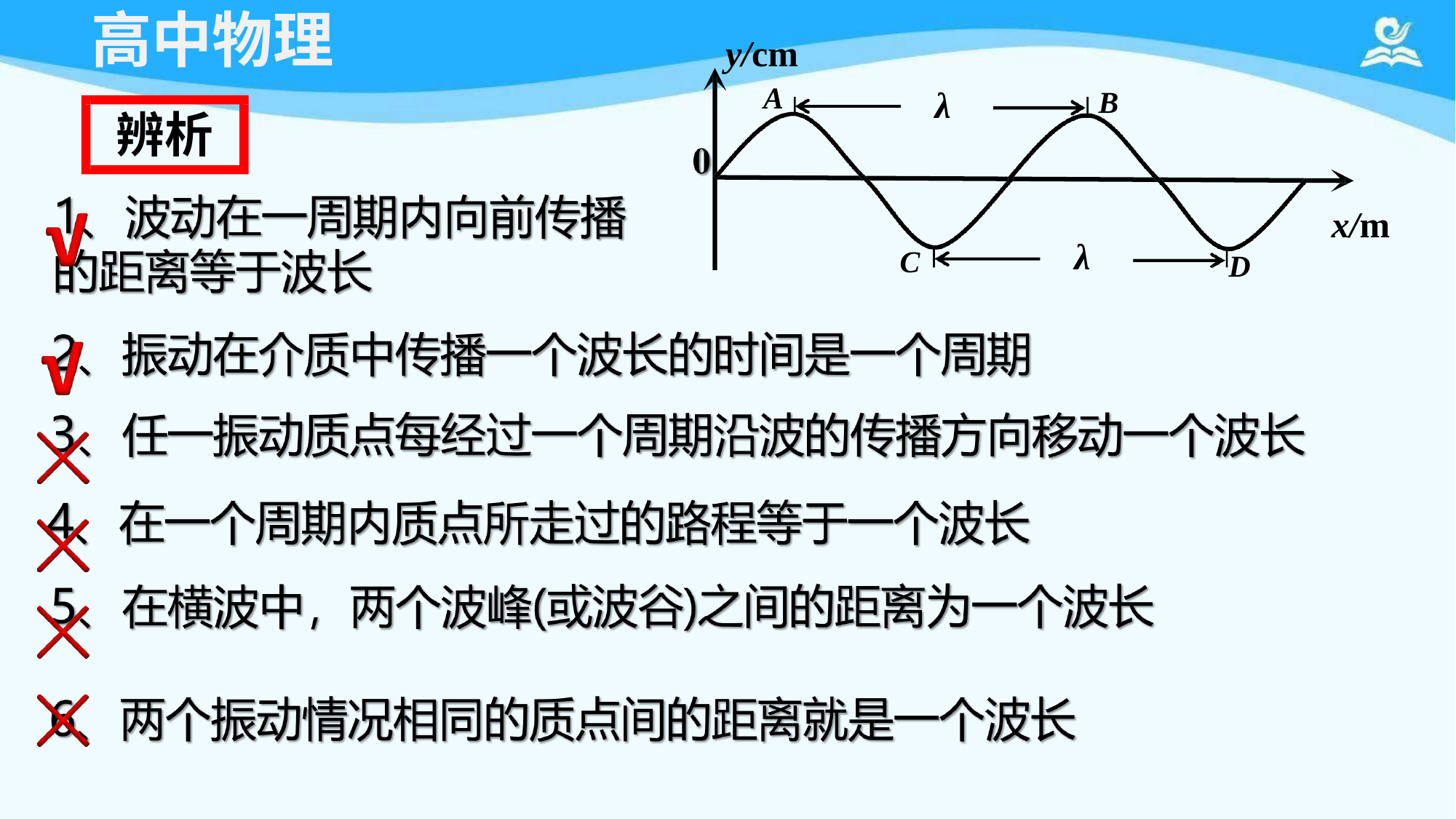

# 高中物理
y/cm
A

λ
B

辨析

x/m

λ
C
D